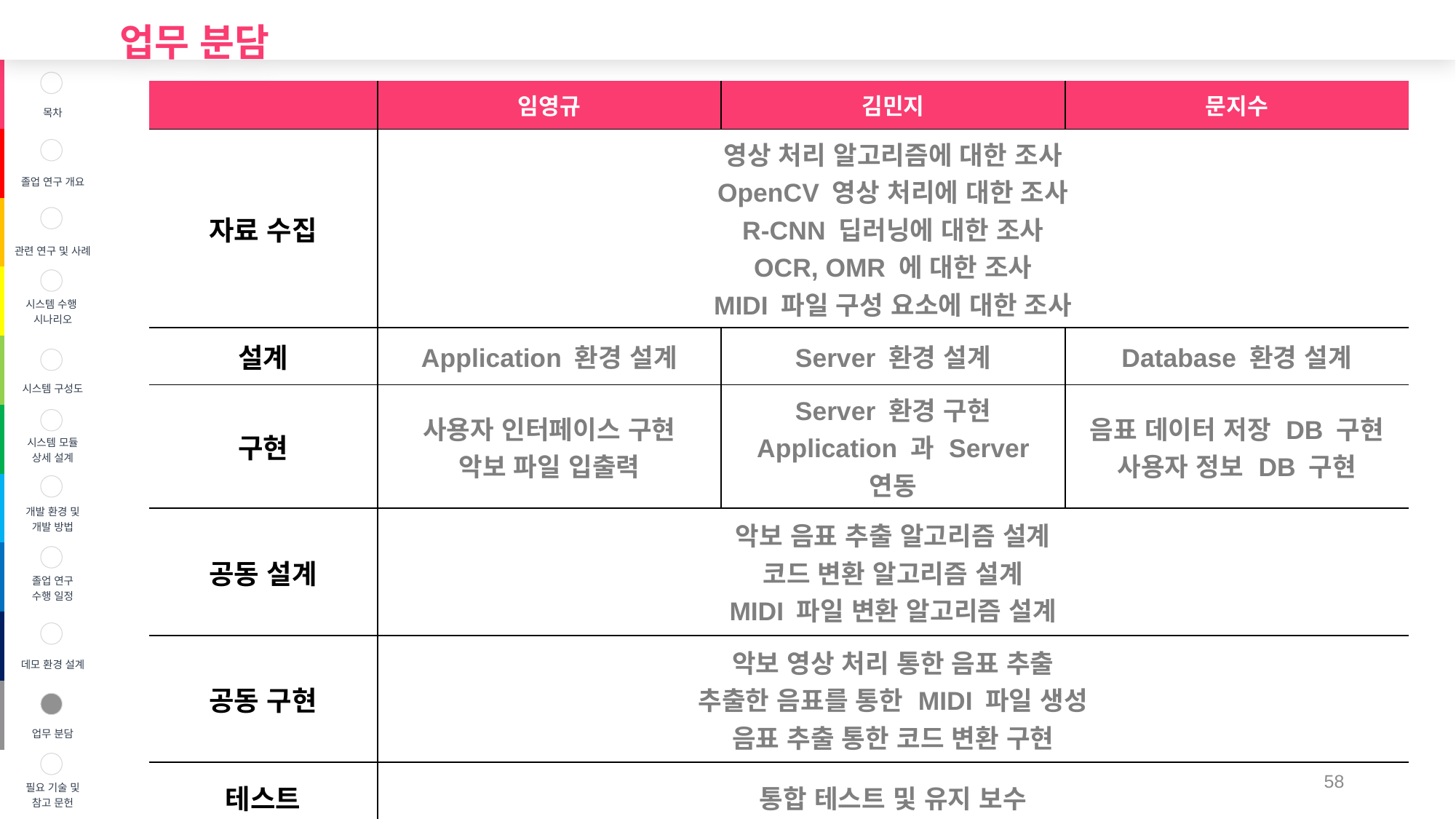

업무 분담
|  | 목차 |
| --- | --- |
|  | 졸업 연구 개요 |
|  | 관련 연구 및 사례 |
|  | 시스템 수행 시나리오 |
|  | 시스템 구성도 |
|  | 시스템 모듈 상세 설계 |
|  | 개발 환경 및 개발 방법 |
|  | 졸업 연구 수행 일정 |
|  | 데모 환경 설계 |
|  | 업무 분담 |
|  | 필요 기술 및 참고 문헌 |

|  | 임영규 | 김민지 | 문지수 |
| --- | --- | --- | --- |
| 자료 수집 | 영상 처리 알고리즘에 대한 조사 OpenCV 영상 처리에 대한 조사 R-CNN 딥러닝에 대한 조사 OCR, OMR 에 대한 조사 MIDI 파일 구성 요소에 대한 조사 |  |  |
| 설계 | Application 환경 설계 | Server 환경 설계 | Database 환경 설계 |
| 구현 | 사용자 인터페이스 구현 악보 파일 입출력 | Server 환경 구현 Application 과 Server 연동 | 음표 데이터 저장 DB 구현 사용자 정보 DB 구현 |
| 공동 설계 | 악보 음표 추출 알고리즘 설계 코드 변환 알고리즘 설계 MIDI 파일 변환 알고리즘 설계 |  |  |
| 공동 구현 | 악보 영상 처리 통한 음표 추출 추출한 음표를 통한 MIDI 파일 생성 음표 추출 통한 코드 변환 구현 |  |  |
| 테스트 | 통합 테스트 및 유지 보수 |  |  |

58